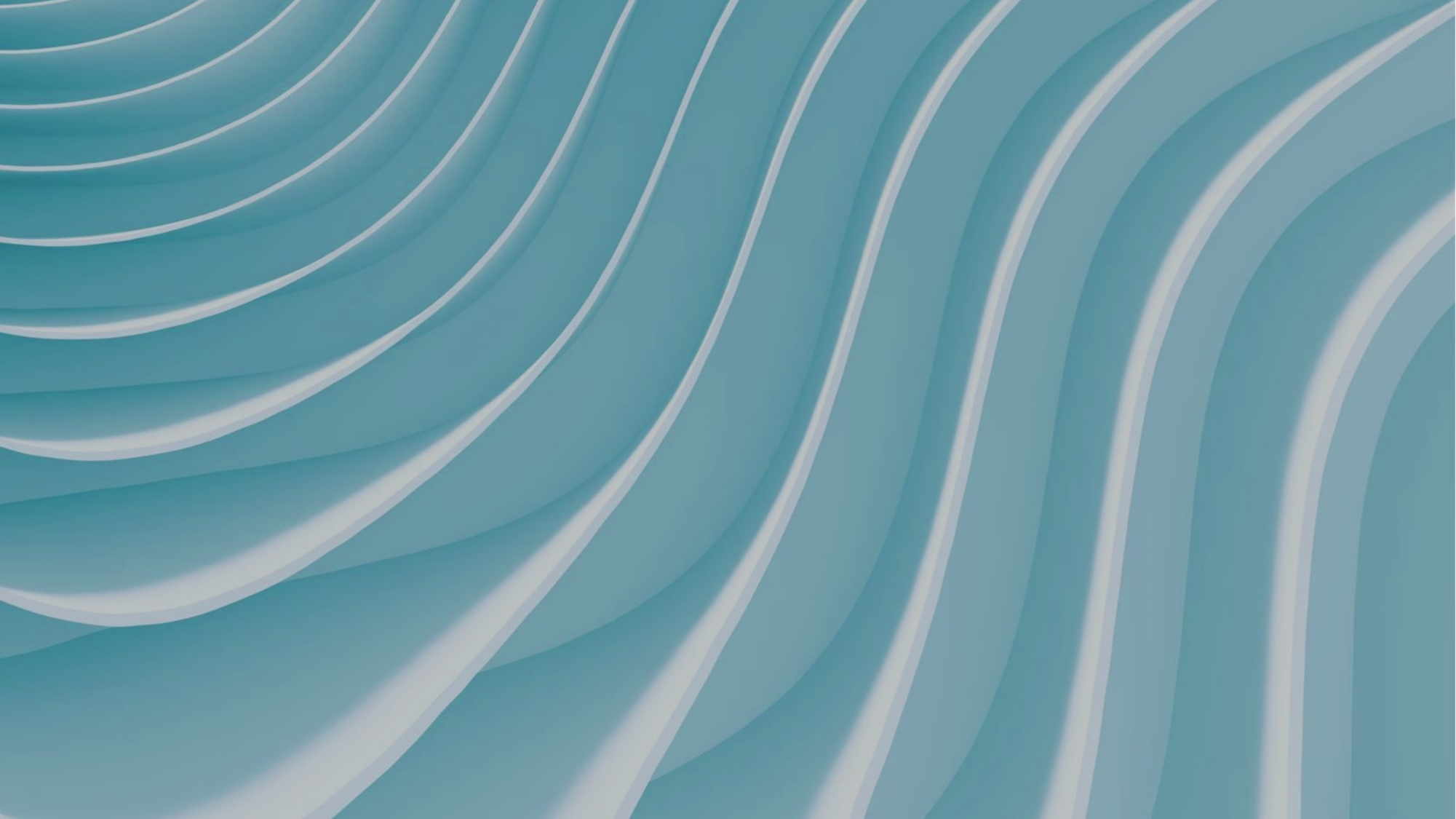

SSAFIT PROJECT
피트메이트
FitMate
 ─
Lee Kanghyun
팀장 이강현
Choi Iseo
팀원 최이서